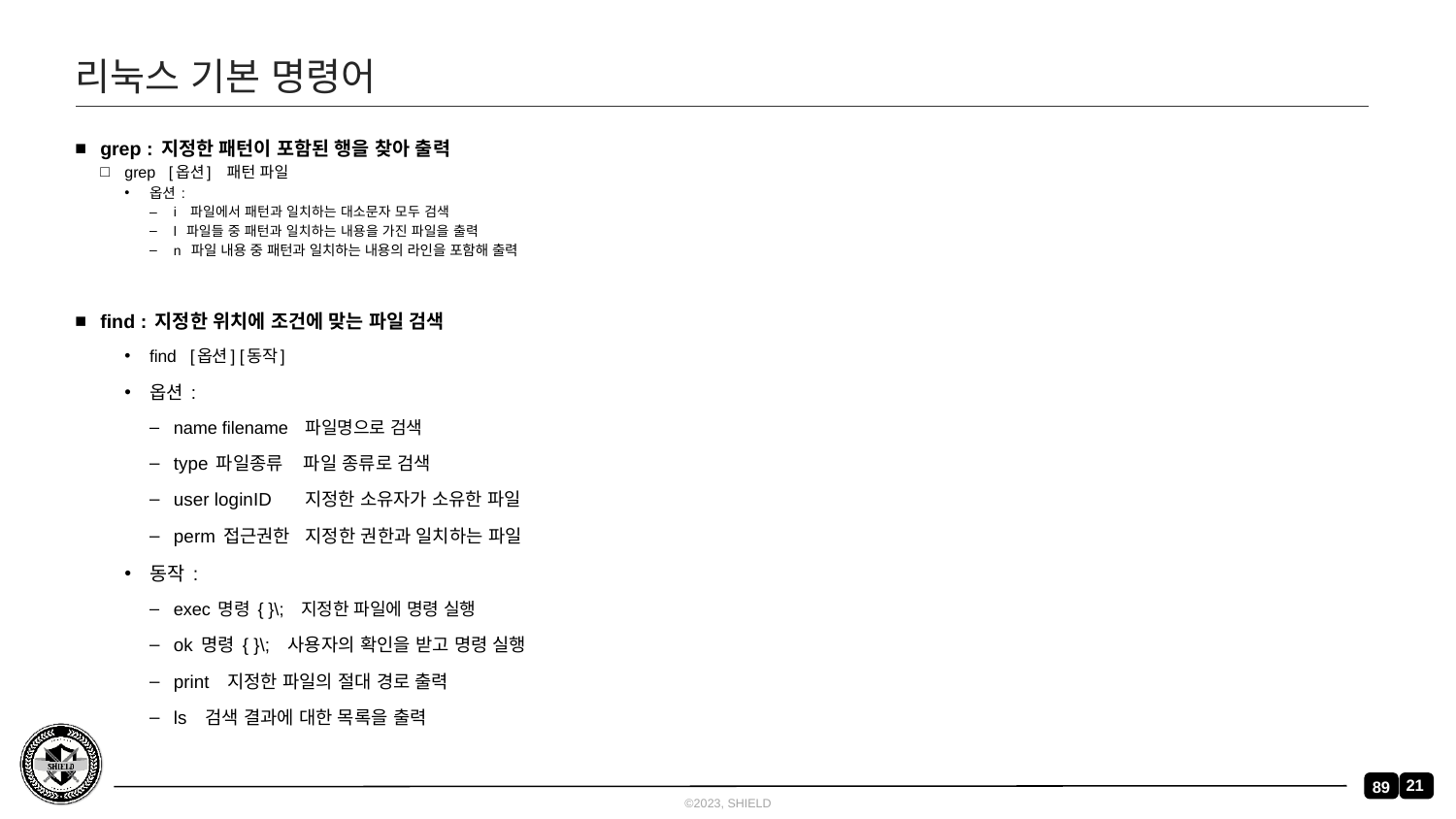

# 리눅스 기본 명령어
grep : 지정한 패턴이 포함된 행을 찾아 출력
grep   [옵션]   패턴 파일
옵션 :
i   파일에서 패턴과 일치하는 대소문자 모두 검색
l  파일들 중 패턴과 일치하는 내용을 가진 파일을 출력
n  파일 내용 중 패턴과 일치하는 내용의 라인을 포함해 출력

find : 지정한 위치에 조건에 맞는 파일 검색
find   [옵션] [동작]
옵션 :
name filename   파일명으로 검색
type 파일종류    파일 종류로 검색
user loginID      지정한 소유자가 소유한 파일
perm 접근권한   지정한 권한과 일치하는 파일
동작 :
exec 명령 { }\;   지정한 파일에 명령 실행
ok 명령 { }\;   사용자의 확인을 받고 명령 실행
print   지정한 파일의 절대 경로 출력
ls   검색 결과에 대한 목록을 출력